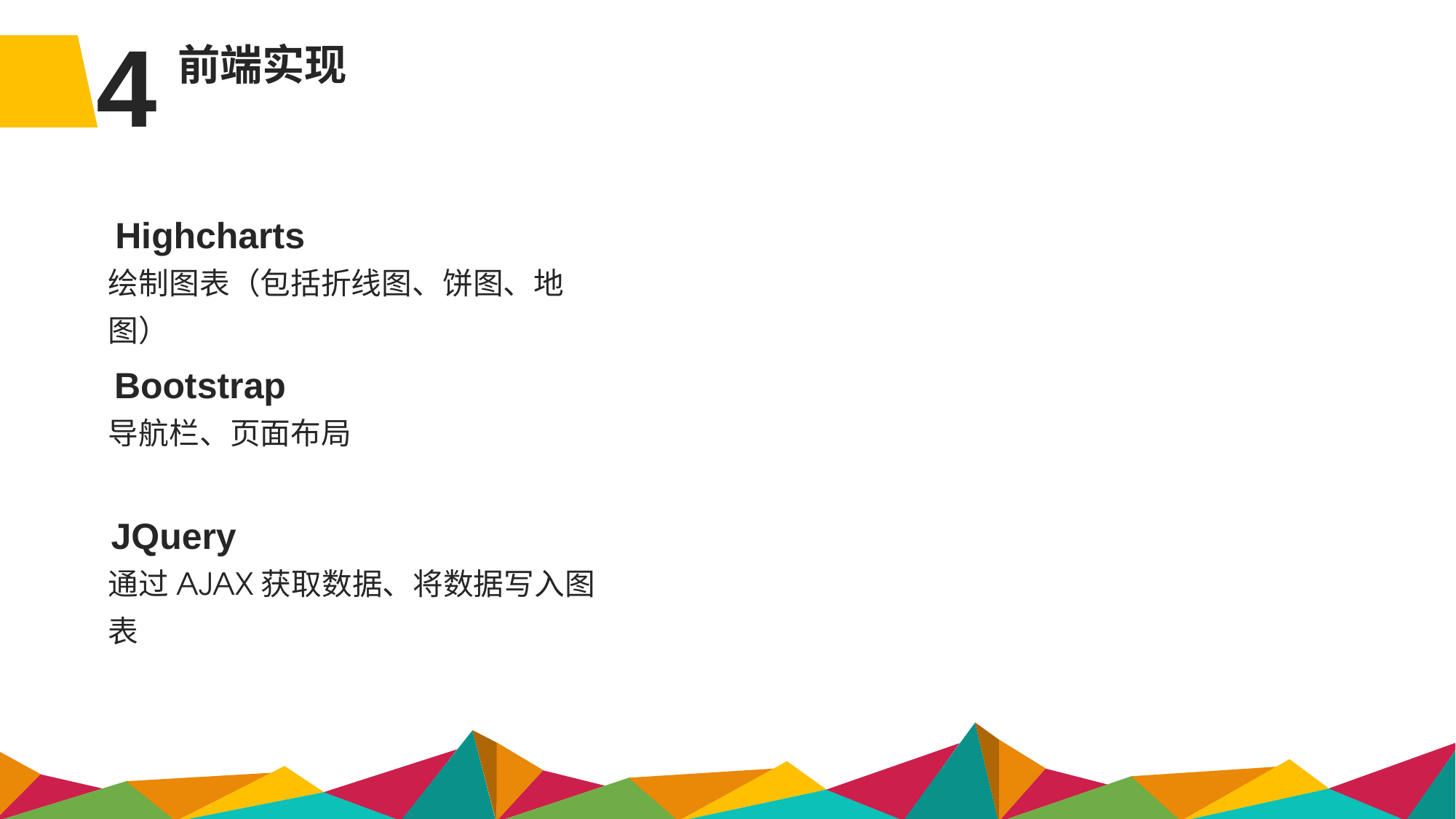

4
前端实现

Highcharts
绘制图表（包括折线图、饼图、地图）
Bootstrap
导航栏、页面布局
JQuery
通过AJAX获取数据、将数据写入图表